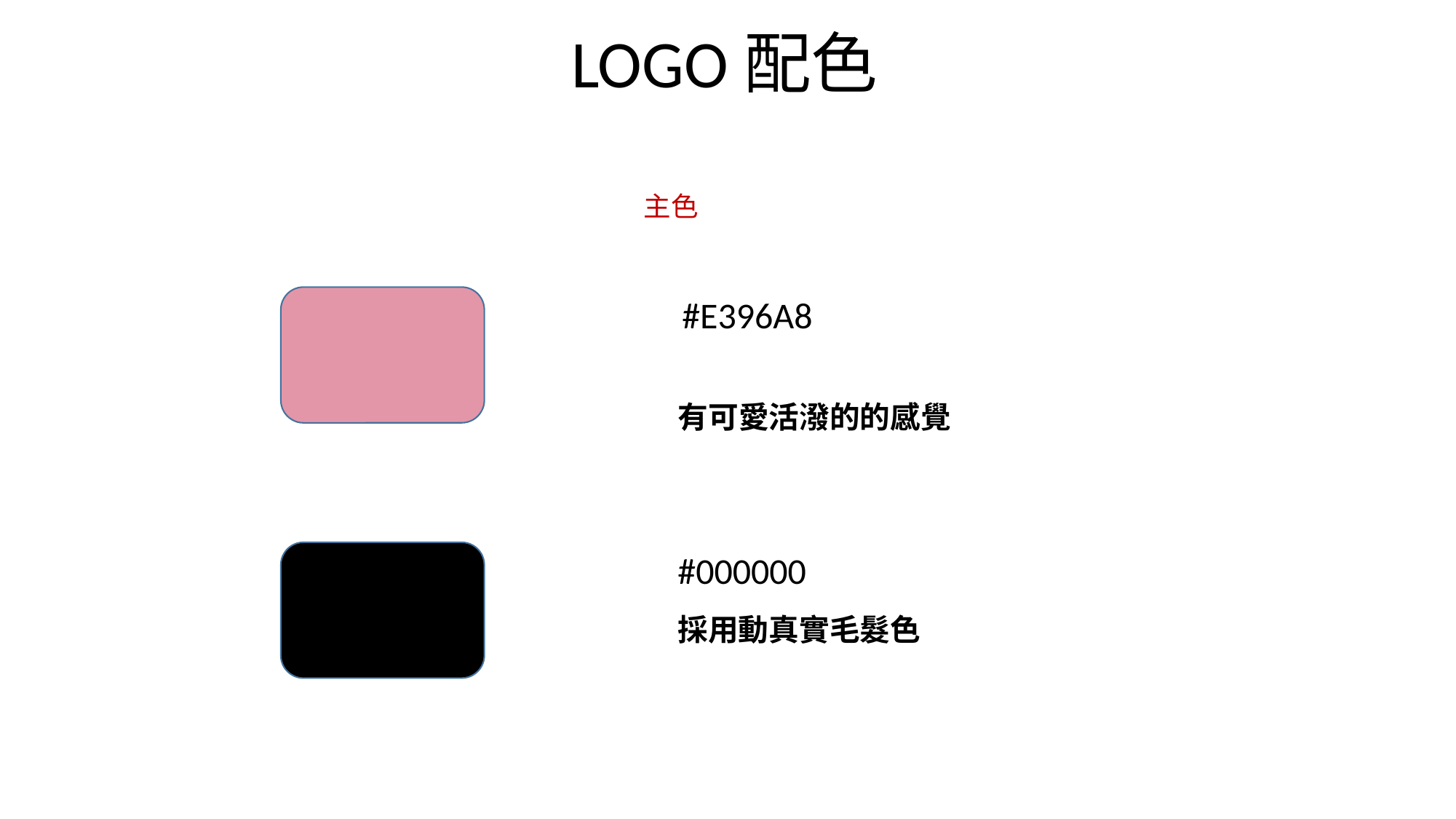

# LOGO配色
主色

#E396A8
有可愛活潑的的感覺
#000000

採用動真實毛髮色